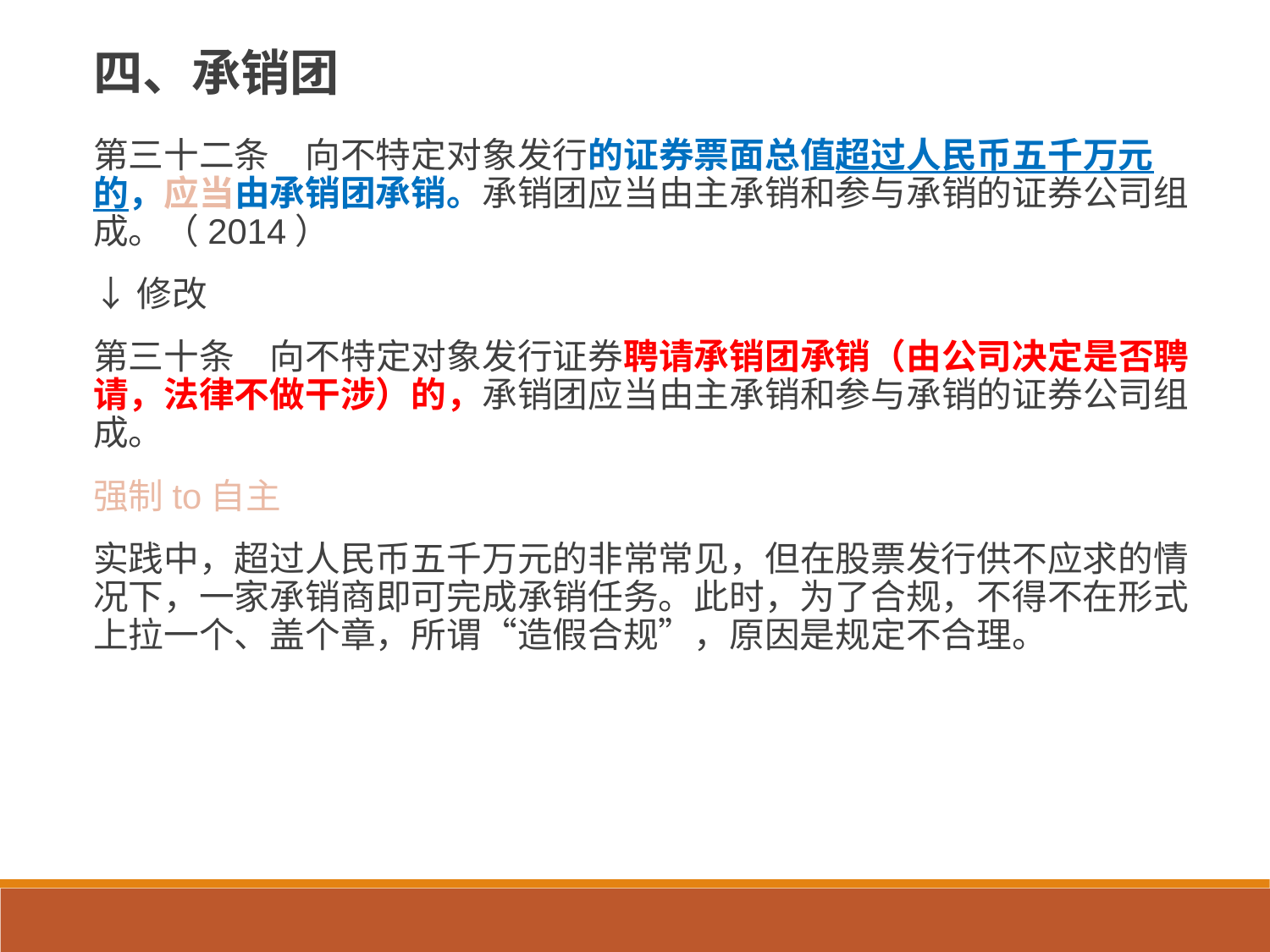

# 四、承销团
第三十二条　向不特定对象发行的证券票面总值超过人民币五千万元的，应当由承销团承销。承销团应当由主承销和参与承销的证券公司组成。（2014）
↓修改
第三十条　向不特定对象发行证券聘请承销团承销（由公司决定是否聘请，法律不做干涉）的，承销团应当由主承销和参与承销的证券公司组成。
强制to自主
实践中，超过人民币五千万元的非常常见，但在股票发行供不应求的情况下，一家承销商即可完成承销任务。此时，为了合规，不得不在形式上拉一个、盖个章，所谓“造假合规”，原因是规定不合理。